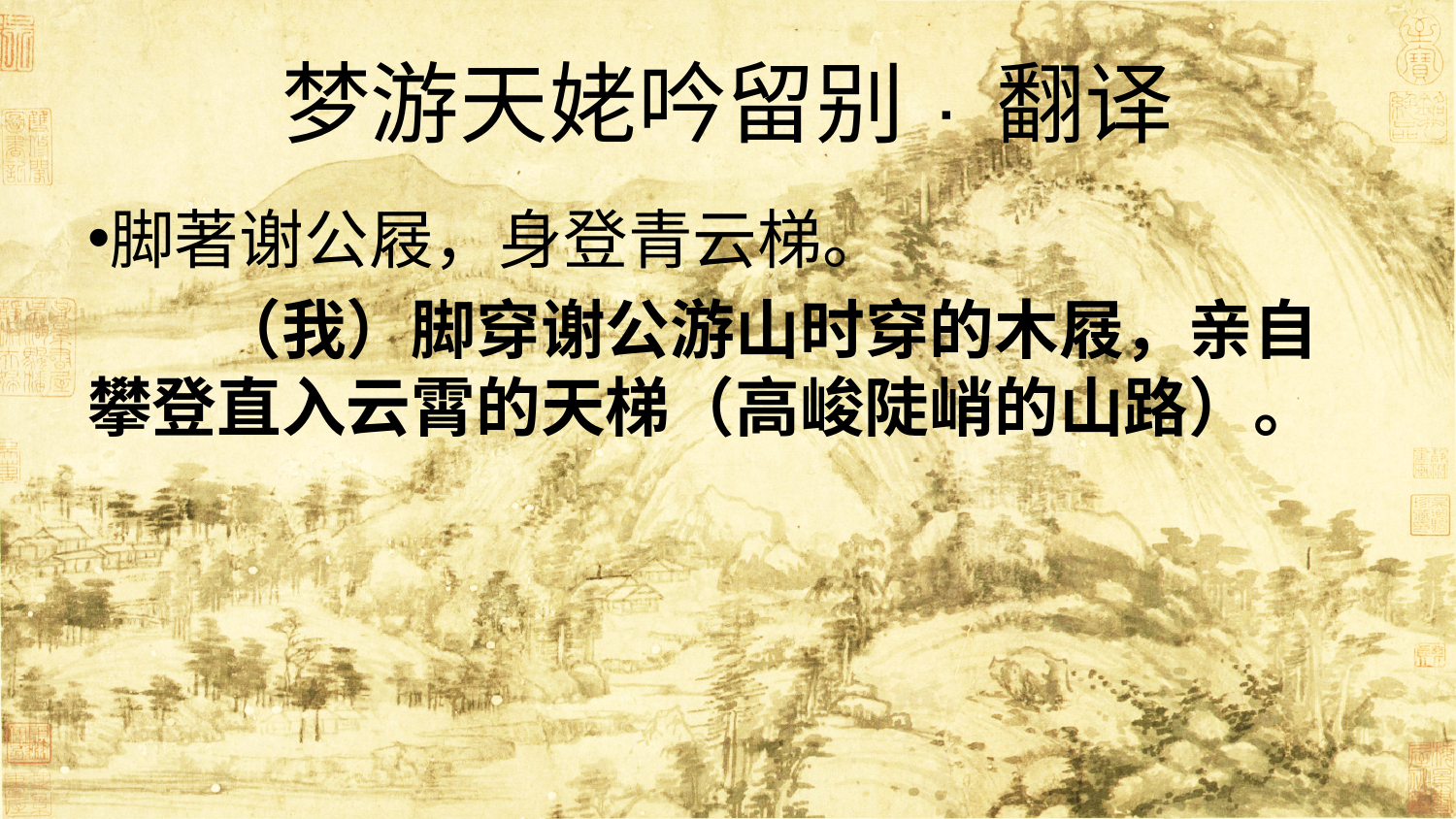

# 梦游天姥吟留别·翻译
脚著谢公屐，身登青云梯。
　　（我）脚穿谢公游山时穿的木屐，亲自攀登直入云霄的天梯（高峻陡峭的山路）。